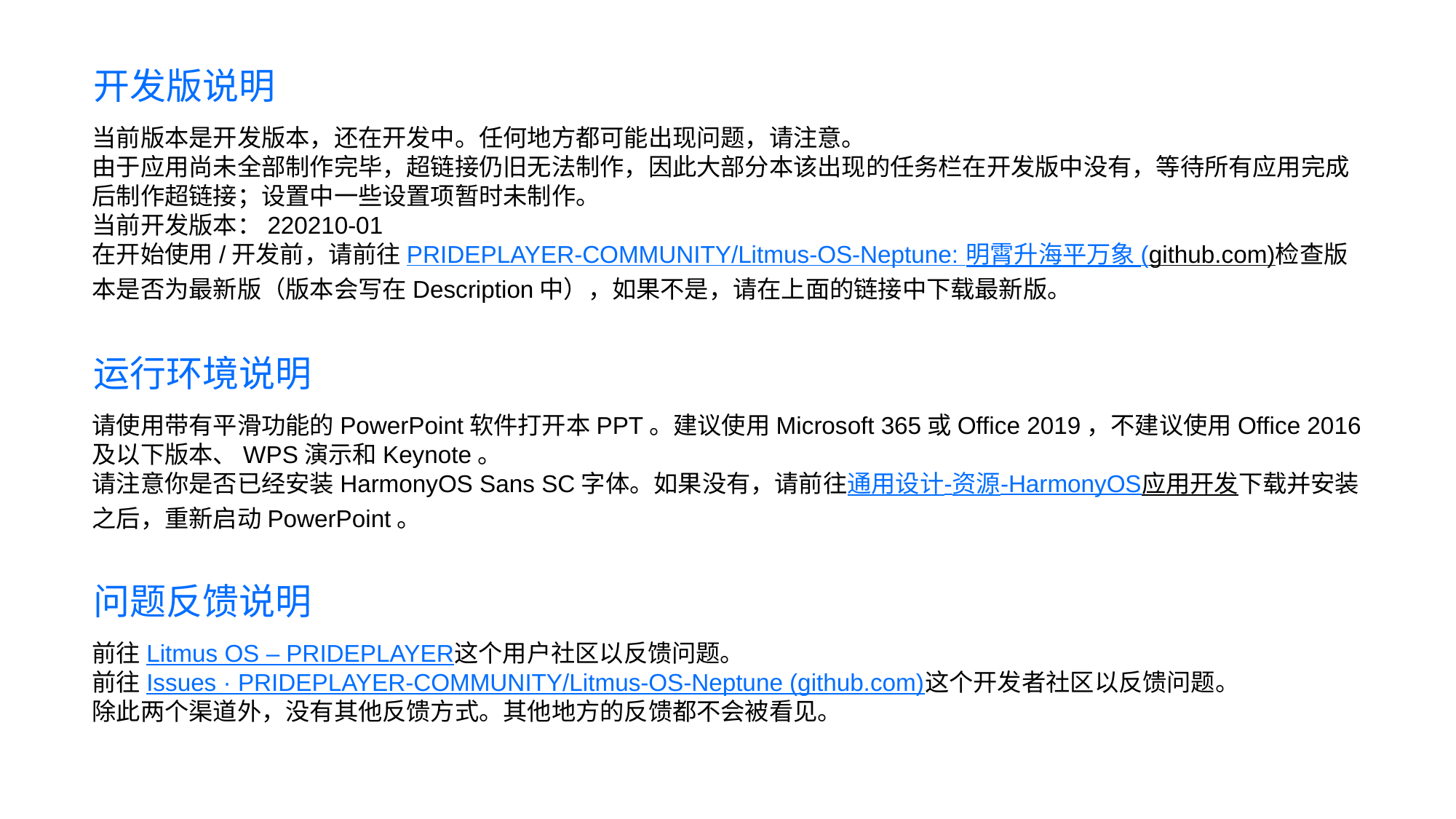

开发版说明
当前版本是开发版本，还在开发中。任何地方都可能出现问题，请注意。
由于应用尚未全部制作完毕，超链接仍旧无法制作，因此大部分本该出现的任务栏在开发版中没有，等待所有应用完成后制作超链接；设置中一些设置项暂时未制作。
当前开发版本：220210-01
在开始使用/开发前，请前往PRIDEPLAYER-COMMUNITY/Litmus-OS-Neptune: 明霄升海平万象 (github.com)检查版本是否为最新版（版本会写在Description中），如果不是，请在上面的链接中下载最新版。
运行环境说明
请使用带有平滑功能的PowerPoint软件打开本PPT。建议使用Microsoft 365或Office 2019，不建议使用Office 2016及以下版本、WPS演示和Keynote。
请注意你是否已经安装HarmonyOS Sans SC字体。如果没有，请前往通用设计-资源-HarmonyOS应用开发下载并安装之后，重新启动PowerPoint。
问题反馈说明
前往Litmus OS – PRIDEPLAYER这个用户社区以反馈问题。
前往Issues · PRIDEPLAYER-COMMUNITY/Litmus-OS-Neptune (github.com)这个开发者社区以反馈问题。
除此两个渠道外，没有其他反馈方式。其他地方的反馈都不会被看见。